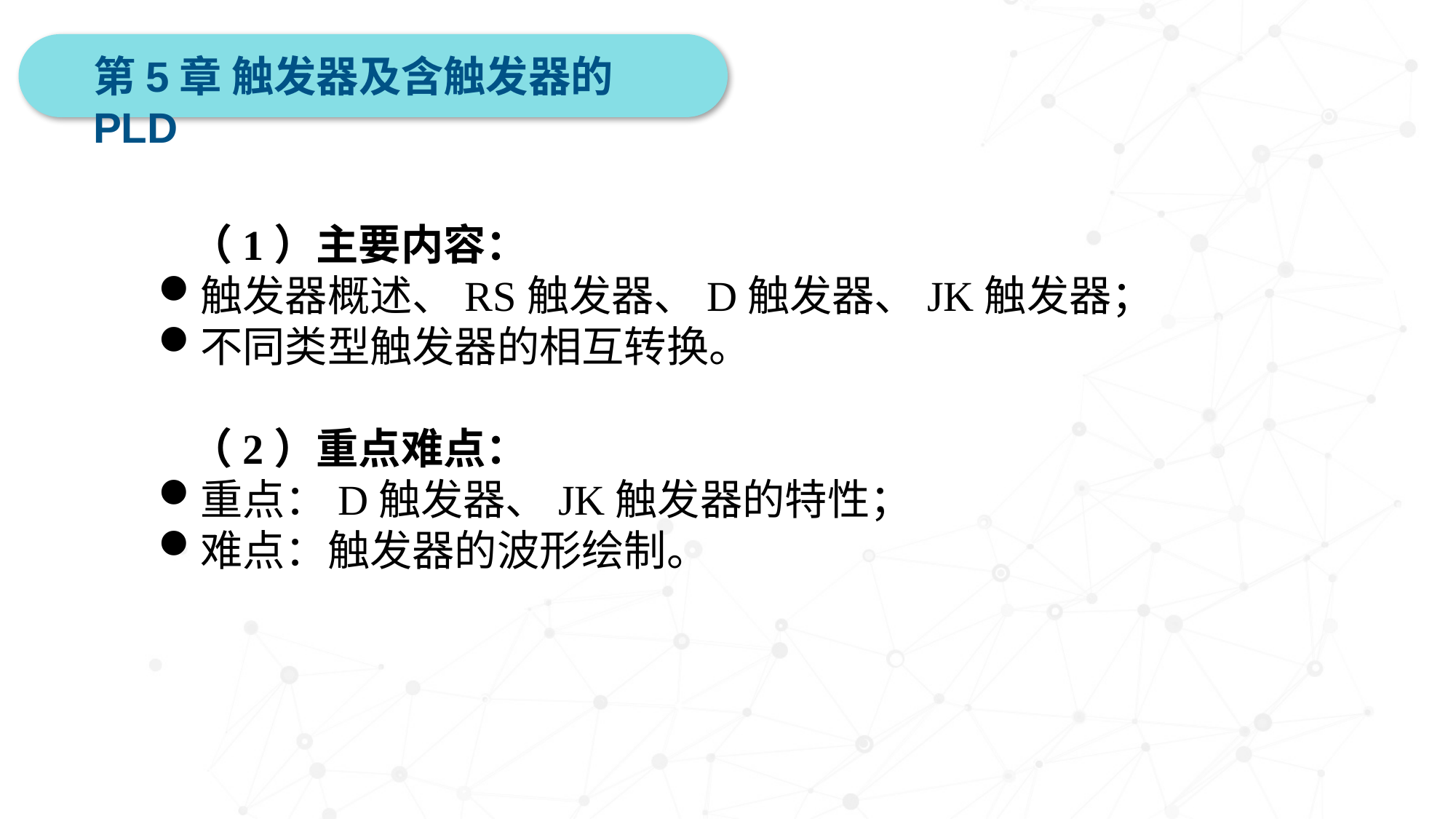

第5章 触发器及含触发器的PLD
（1）主要内容：
触发器概述、RS触发器、D触发器、JK触发器；
不同类型触发器的相互转换。

（2）重点难点：
重点：D触发器、JK触发器的特性；
难点：触发器的波形绘制。